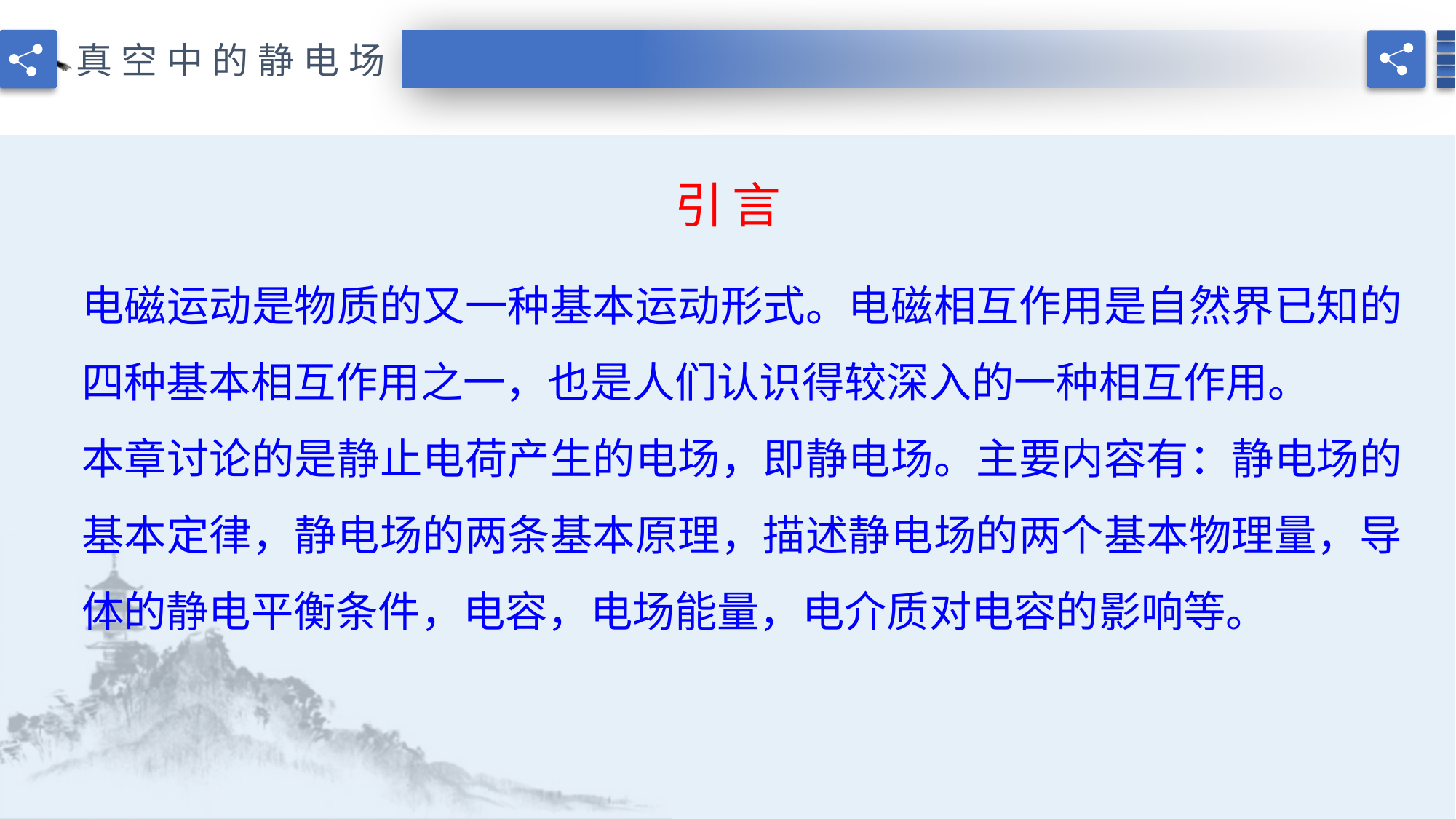

真空中的静电场

引言
电磁运动是物质的又一种基本运动形式。电磁相互作用是自然界已知的四种基本相互作用之一，也是人们认识得较深入的一种相互作用。
本章讨论的是静止电荷产生的电场，即静电场。主要内容有：静电场的基本定律，静电场的两条基本原理，描述静电场的两个基本物理量，导体的静电平衡条件，电容，电场能量，电介质对电容的影响等。